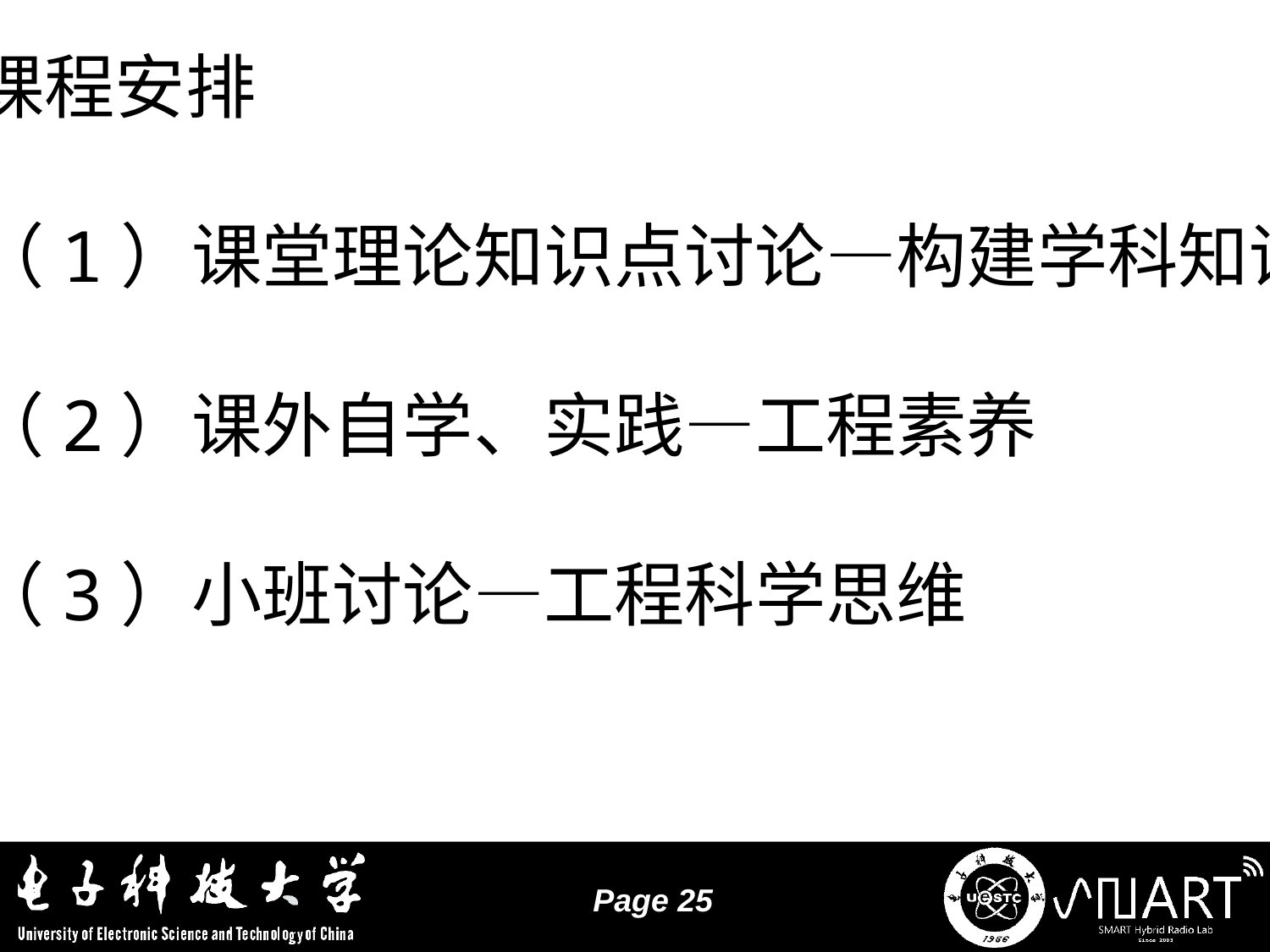

课程安排

（1）课堂理论知识点讨论—构建学科知识

（2）课外自学、实践—工程素养

（3）小班讨论—工程科学思维